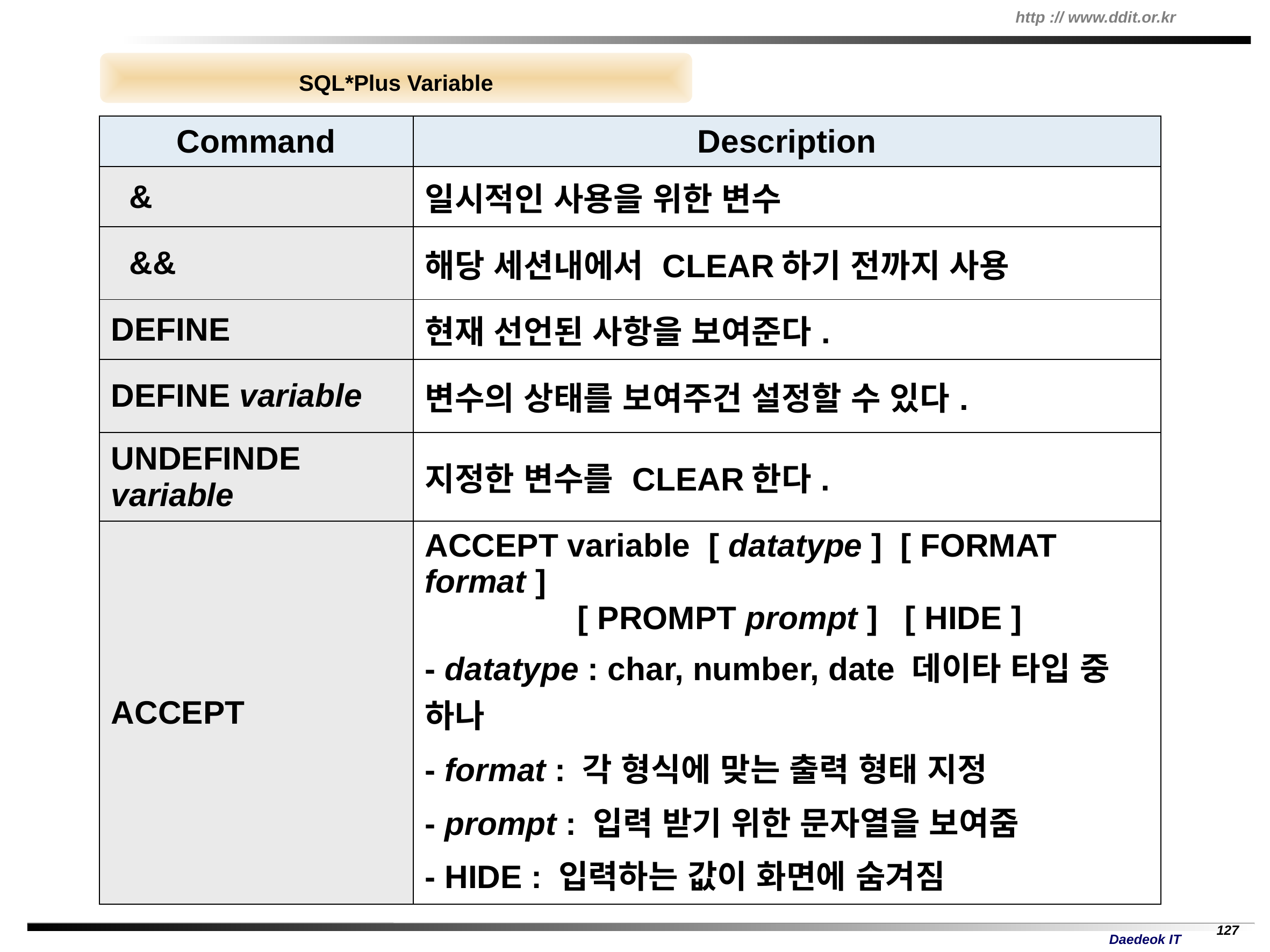

SQL*Plus Variable
| Command | Description |
| --- | --- |
| & | 일시적인 사용을 위한 변수 |
| && | 해당 세션내에서 CLEAR하기 전까지 사용 |
| DEFINE | 현재 선언된 사항을 보여준다. |
| DEFINE variable | 변수의 상태를 보여주건 설정할 수 있다. |
| UNDEFINDE variable | 지정한 변수를 CLEAR한다. |
| ACCEPT | ACCEPT variable [ datatype ] [ FORMAT format ] [ PROMPT prompt ] [ HIDE ] - datatype : char, number, date 데이타 타입 중 하나 - format : 각 형식에 맞는 출력 형태 지정 - prompt : 입력 받기 위한 문자열을 보여줌 - HIDE : 입력하는 값이 화면에 숨겨짐 |